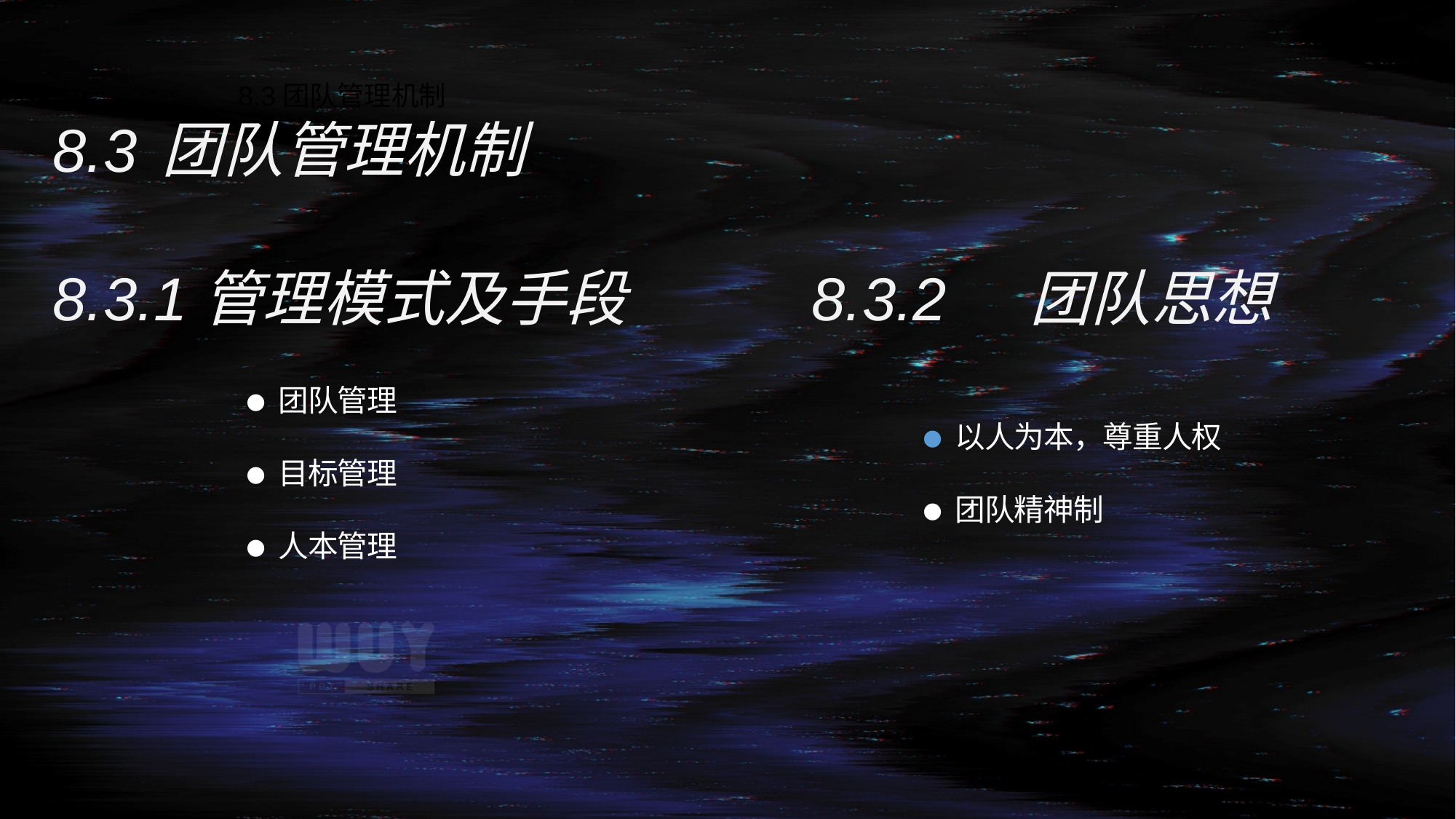

8.3团队管理机制
8.3	团队管理机制
8.3.1管理模式及手段
8.3.2	团队思想

⚫ 团队管理

⚫ 目标管理

⚫ 人本管理

⚫ 以人为本，尊重人权

⚫ 团队精神制